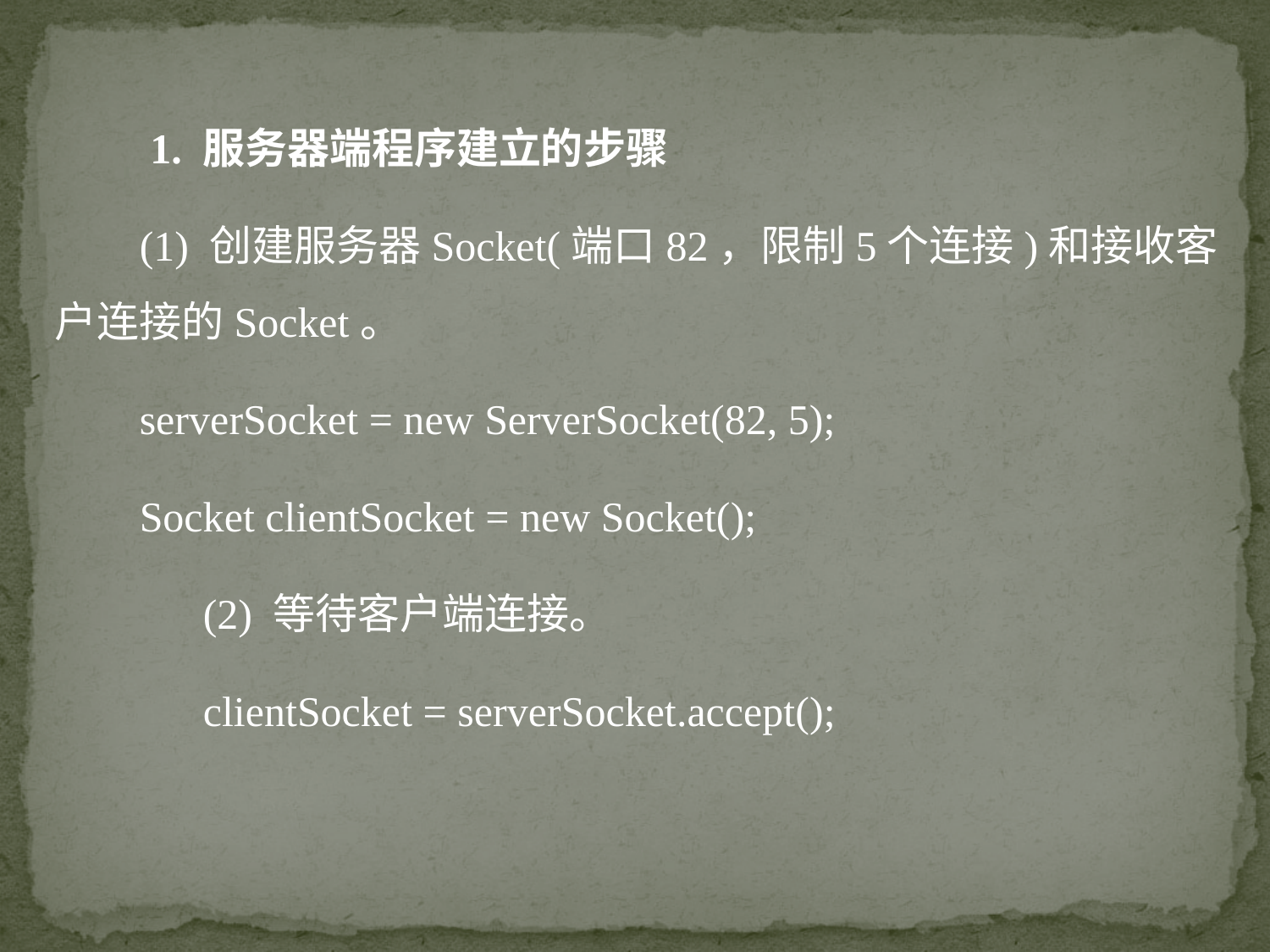

1. 服务器端程序建立的步骤
        (1) 创建服务器Socket(端口82，限制5个连接)和接收客户连接的Socket。
  serverSocket = new ServerSocket(82, 5);
  Socket clientSocket = new Socket();
        (2) 等待客户端连接。
        clientSocket = serverSocket.accept();